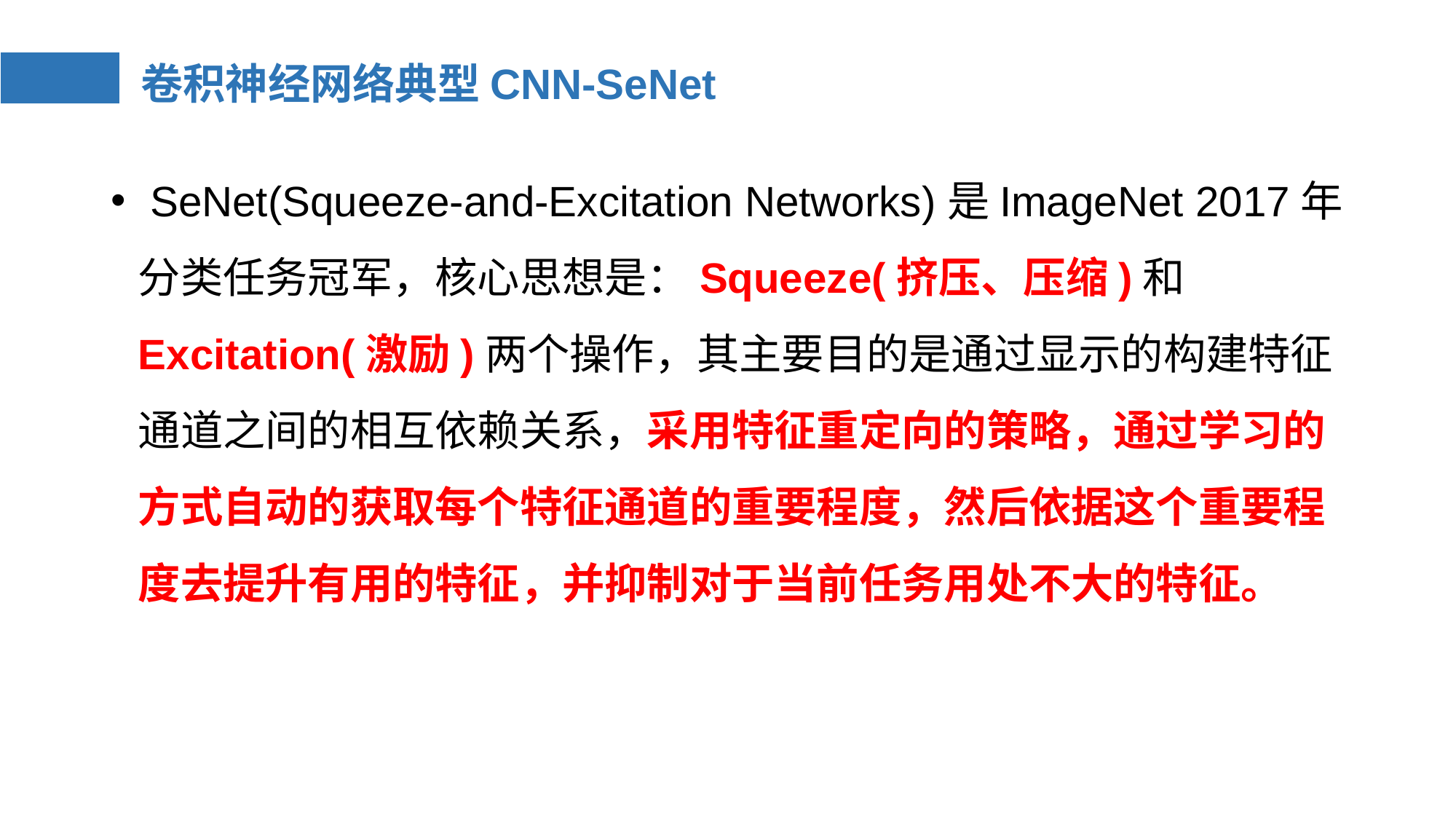

# 卷积神经网络典型CNN-SeNet
 SeNet(Squeeze-and-Excitation Networks)是ImageNet 2017年分类任务冠军，核心思想是：Squeeze(挤压、压缩)和Excitation(激励)两个操作，其主要目的是通过显示的构建特征通道之间的相互依赖关系，采用特征重定向的策略，通过学习的方式自动的获取每个特征通道的重要程度，然后依据这个重要程度去提升有用的特征，并抑制对于当前任务用处不大的特征。